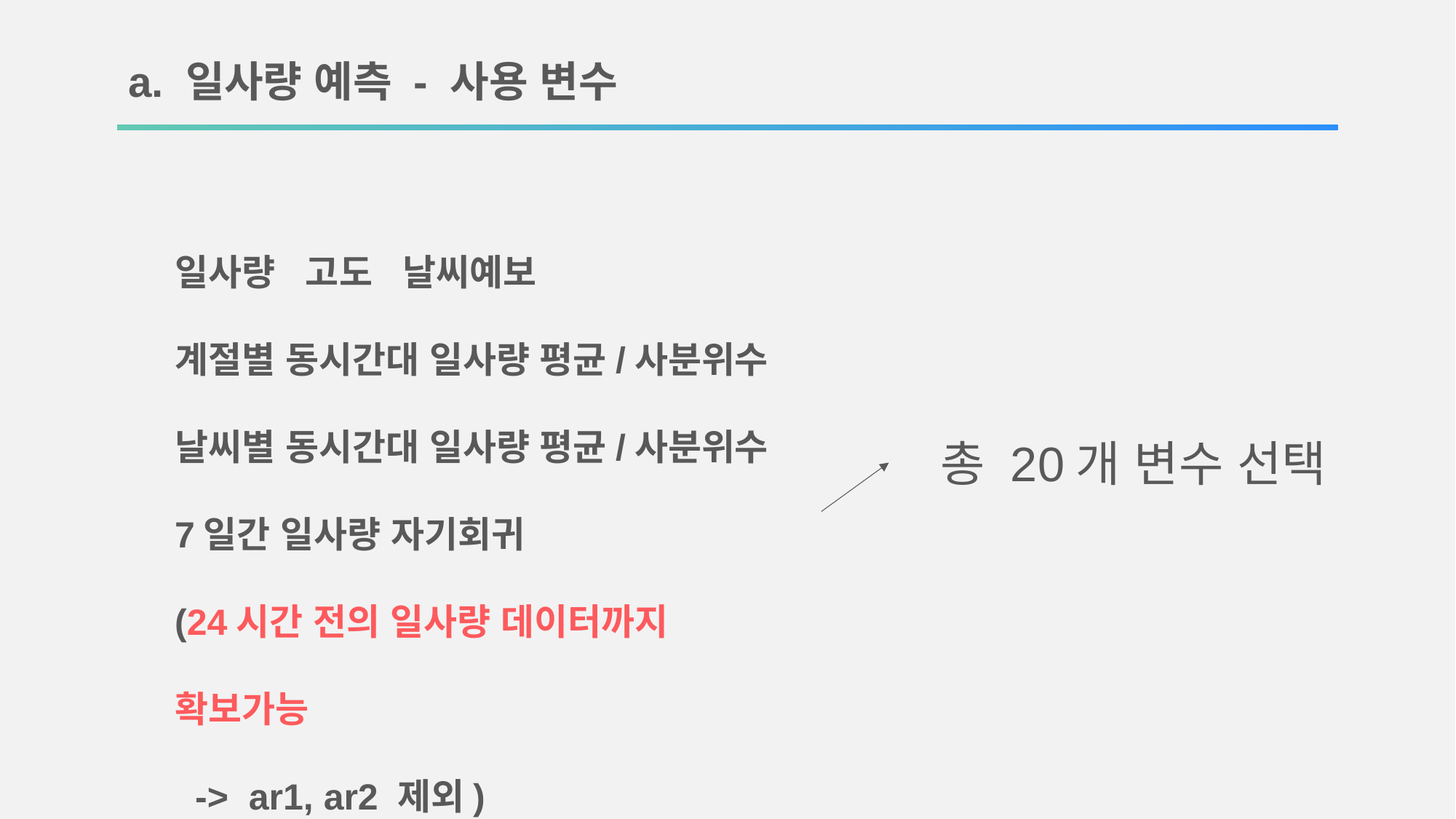

a. 일사량 예측 - 사용 변수

일사량   고도   날씨예보
계절별 동시간대 일사량 평균/사분위수
날씨별 동시간대 일사량 평균/사분위수
7일간 일사량 자기회귀
(24시간 전의 일사량 데이터까지 확보가능
  ->  ar1, ar2 제외)
총 20개 변수 선택